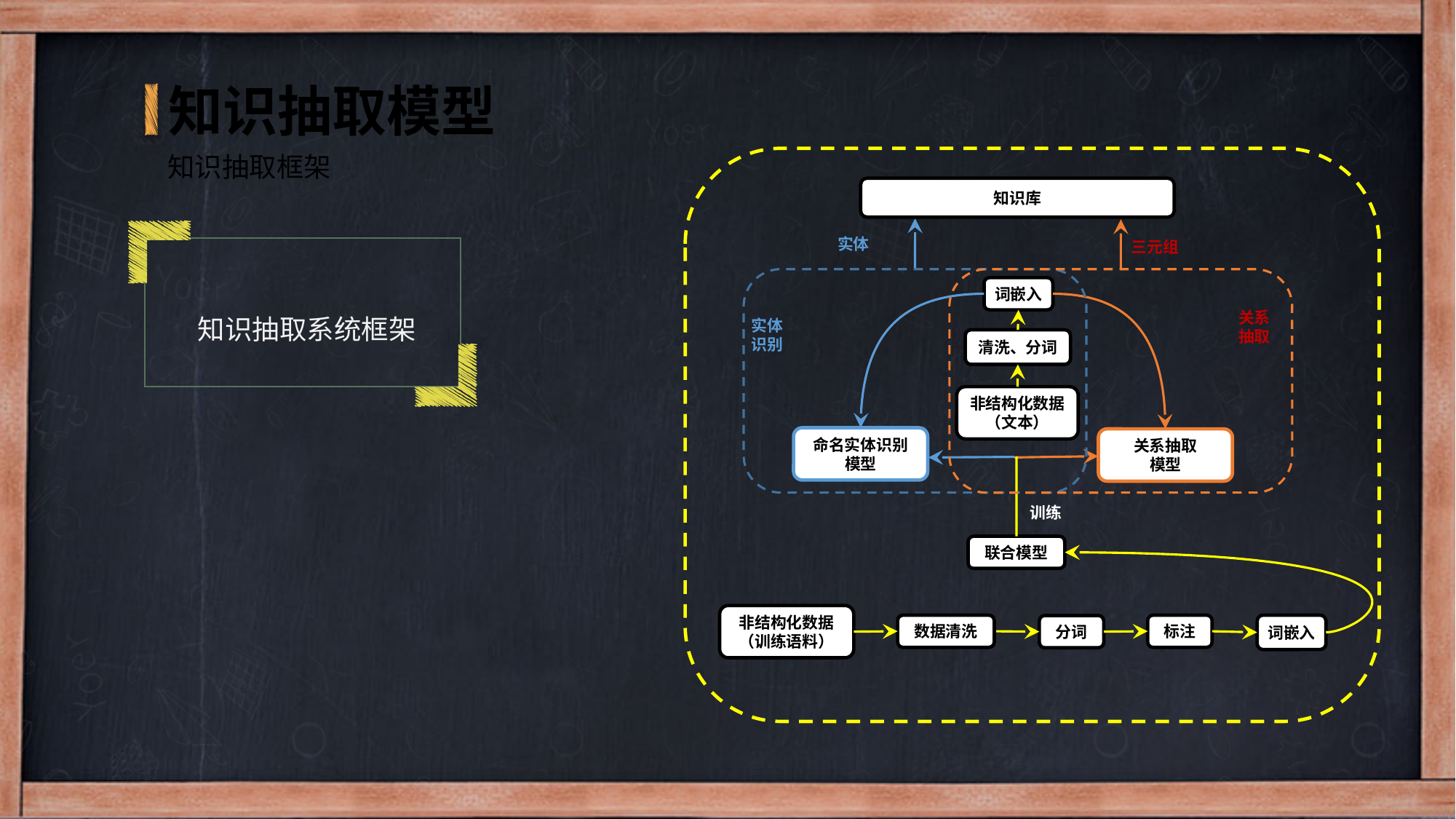

知识抽取模型

知识抽取框架

知识库

实体
三元组

词嵌入
知识抽取系统框架
关系抽取
实体识别
清洗、分词

非结构化数据
（文本）
命名实体识别
模型
关系抽取
模型
训练
联合模型
非结构化数据
（训练语料）
数据清洗
标注
词嵌入
分词